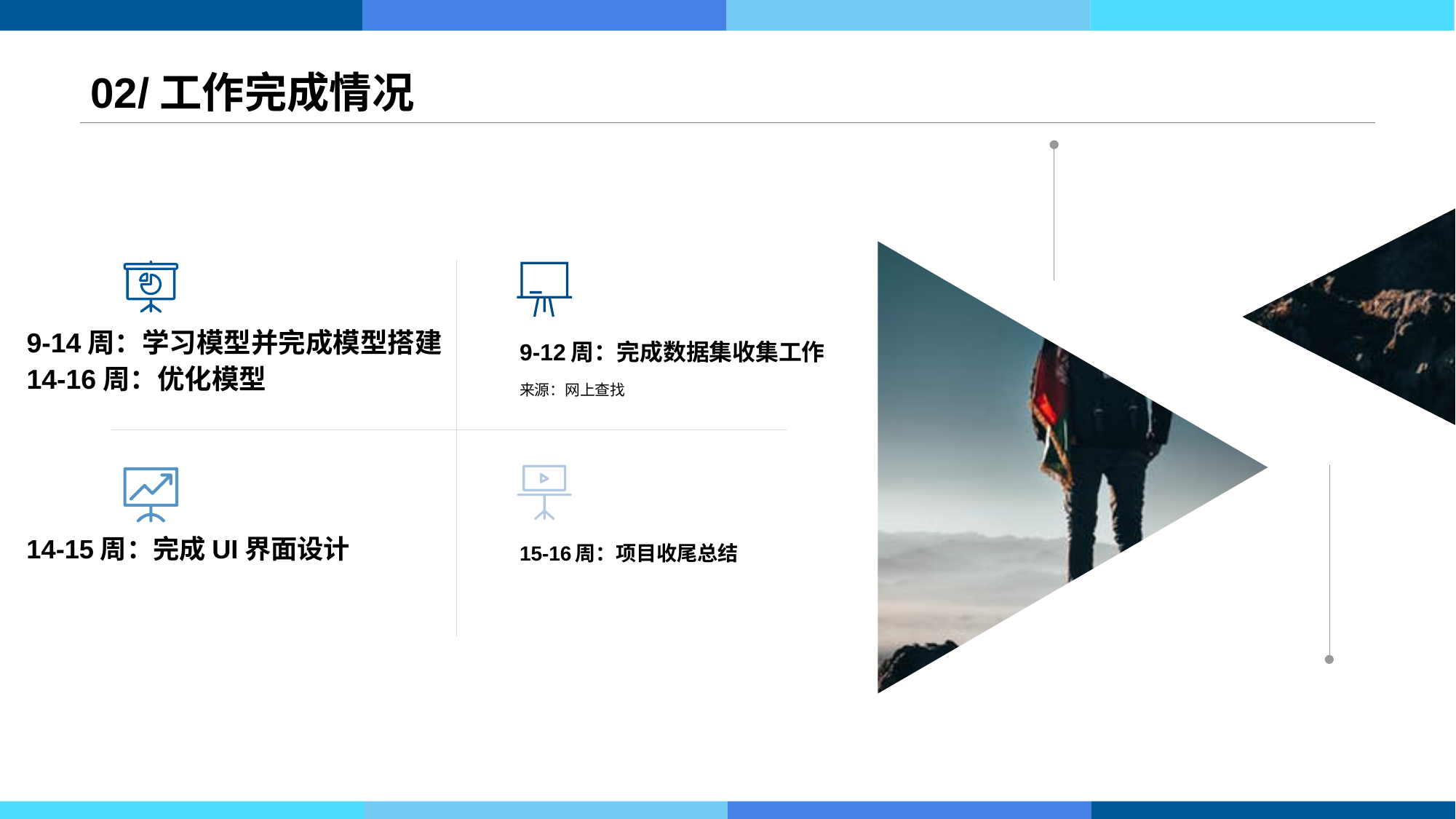

02/工作完成情况

9-14周：学习模型并完成模型搭建
14-16周：优化模型
9-12周：完成数据集收集工作

来源：网上查找

14-15周：完成UI界面设计
15-16周：项目收尾总结